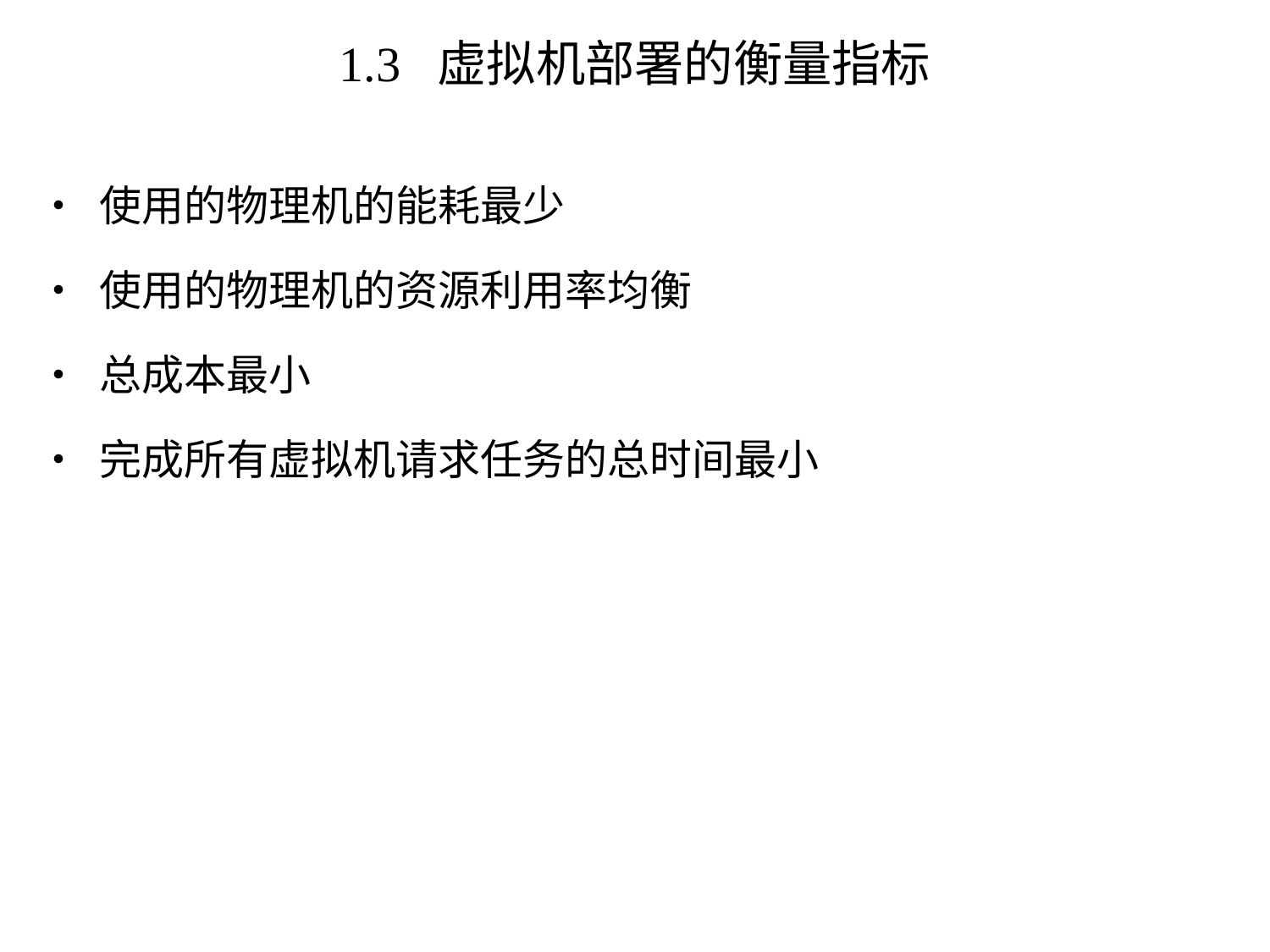

# 1.3  虚拟机部署的衡量指标
• 使用的物理机的能耗最少
• 使用的物理机的资源利用率均衡
• 总成本最小
• 完成所有虚拟机请求任务的总时间最小